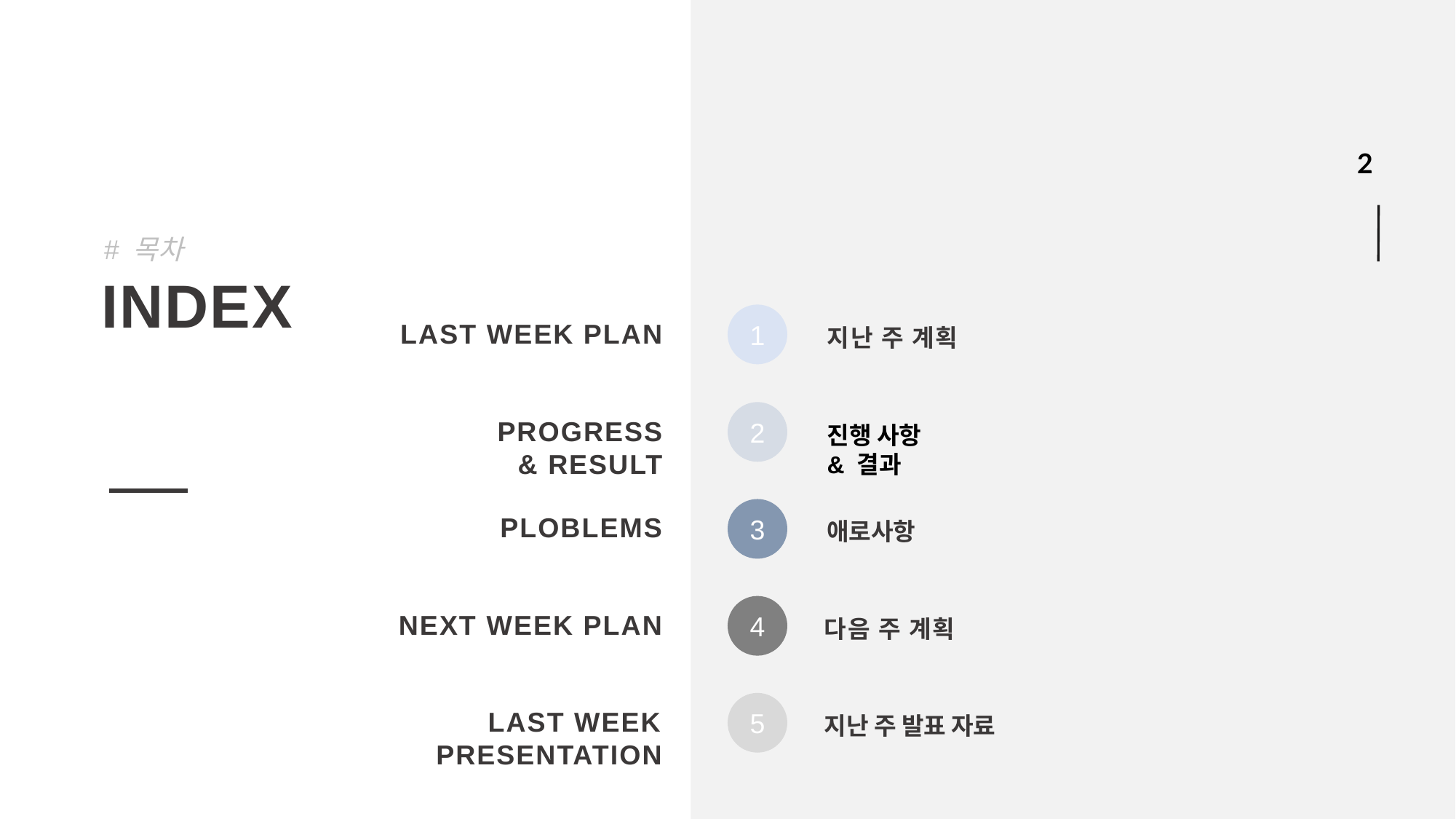

2
# 목차
INDEX

1
LAST WEEK PLAN
지난 주 계획

2
PROGRESS
& RESULT
진행 사항
& 결과

3
PLOBLEMS
애로사항

4
NEXT WEEK PLAN
다음 주 계획

5
LAST WEEK PRESENTATION
지난 주 발표 자료